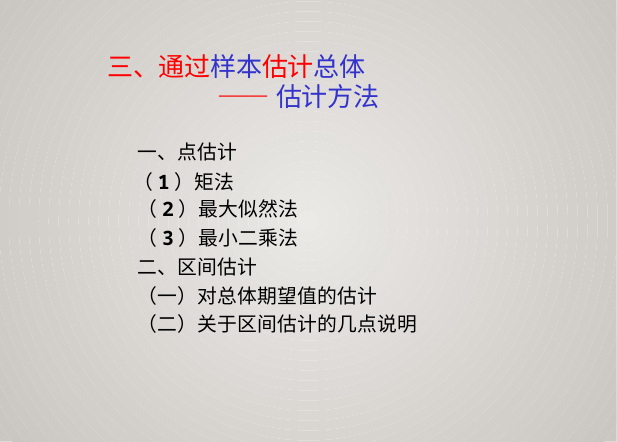

三、通过样本估计总体
——估计方法
 一、点估计
 （1）矩法
 （2）最大似然法
 （3）最小二乘法
 二、区间估计
 （一）对总体期望值的估计
 （二）关于区间估计的几点说明